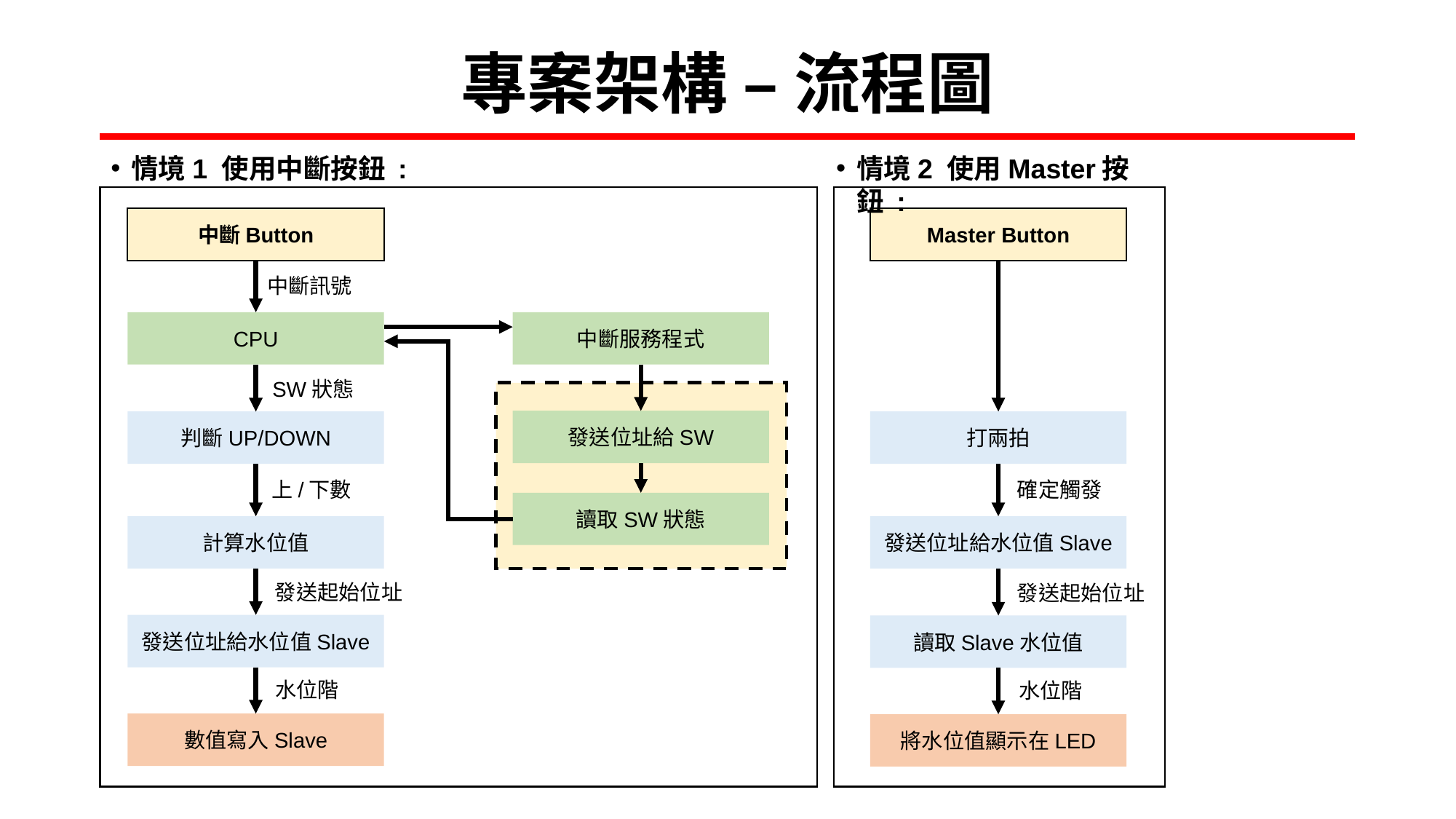

# 專案架構 – 流程圖
情境1 使用中斷按鈕 :
情境2 使用Master按鈕 :

Master Button
中斷Button
中斷訊號
CPU
中斷服務程式
SW狀態

發送位址給SW
判斷UP/DOWN
打兩拍
上/下數
確定觸發
讀取SW狀態
發送位址給水位值Slave
計算水位值
發送起始位址
發送起始位址
發送位址給水位值Slave
讀取Slave水位值
水位階
水位階
數值寫入Slave
將水位值顯示在LED